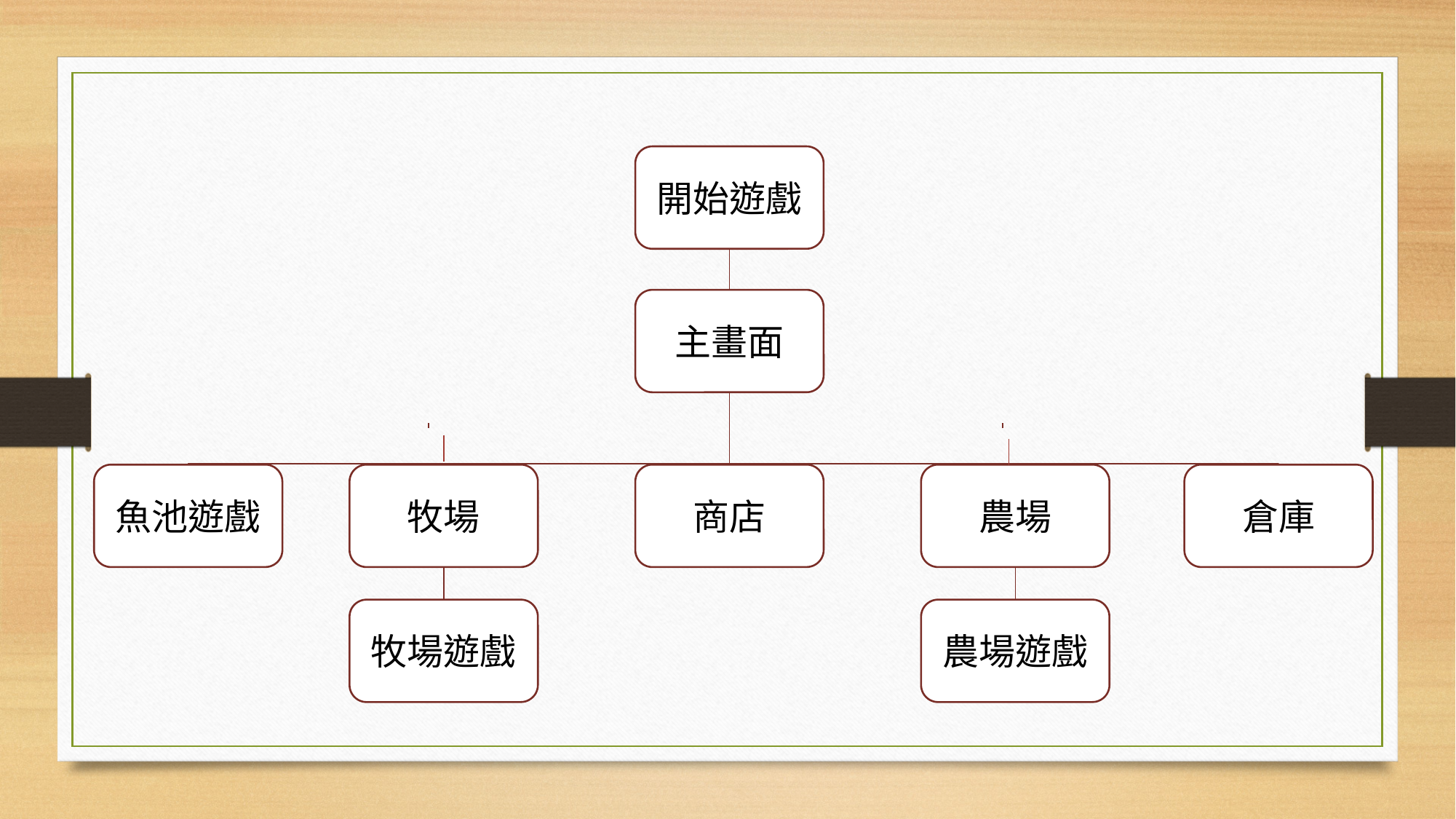

開始遊戲
主畫面
魚池遊戲
牧場
倉庫
商店
農場
牧場遊戲
農場遊戲